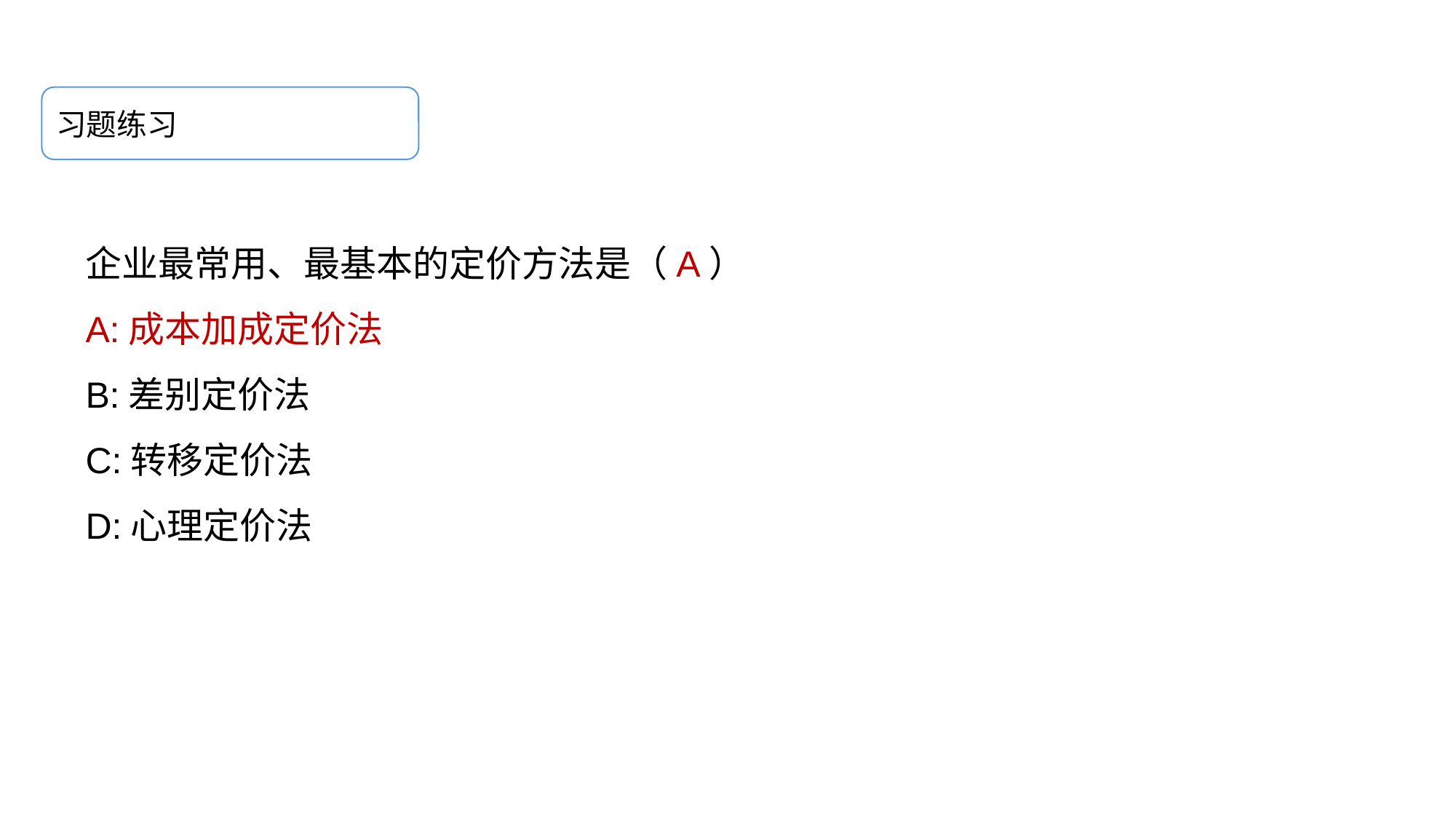

习题练习
企业最常用、最基本的定价方法是（A）
A:成本加成定价法
B:差别定价法
C:转移定价法
D:心理定价法